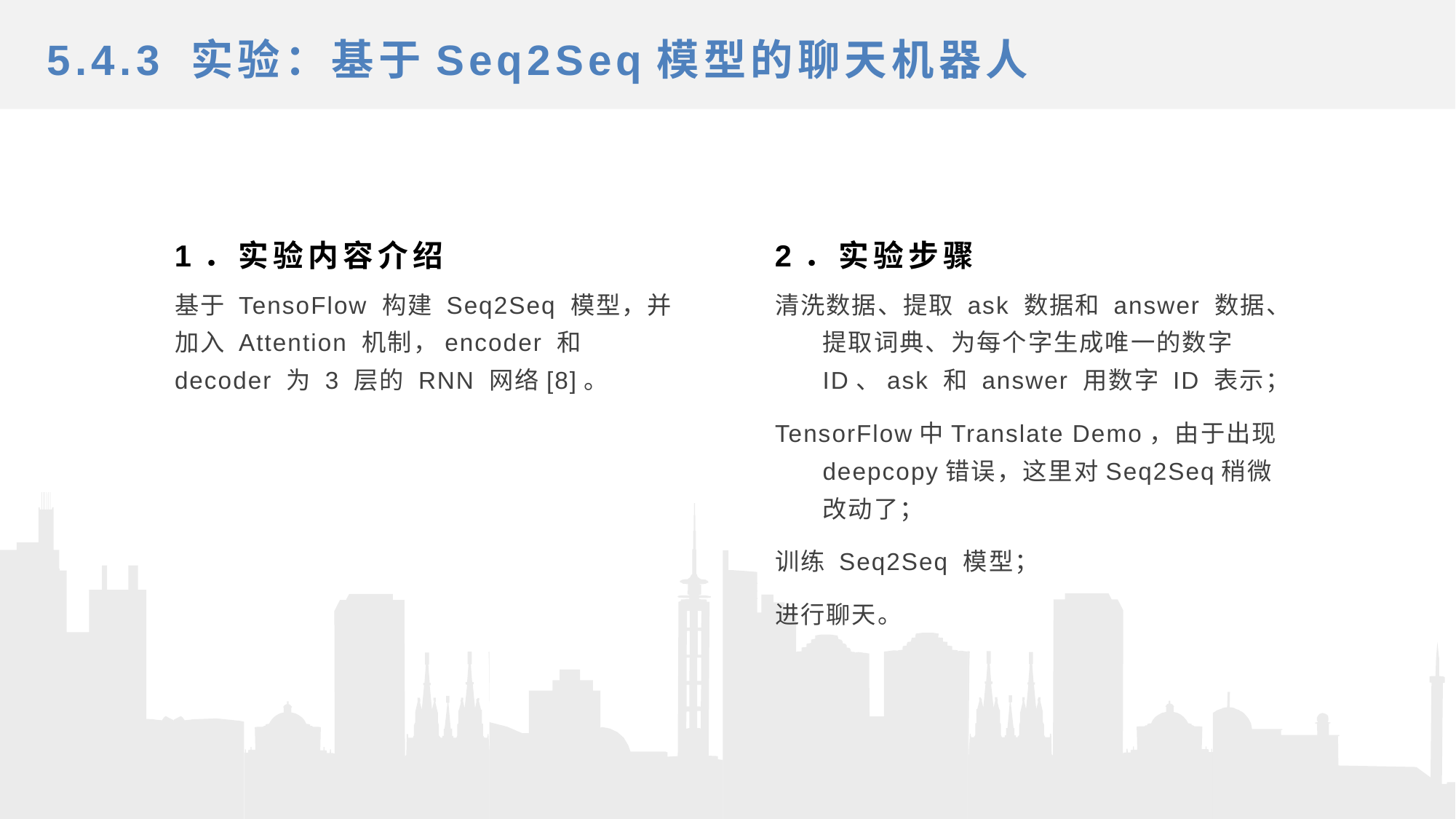

5.4.3 实验：基于Seq2Seq模型的聊天机器人
1．实验内容介绍
2．实验步骤
基于 TensoFlow 构建 Seq2Seq 模型，并加入 Attention 机制，encoder 和 decoder 为 3 层的 RNN 网络[8]。
清洗数据、提取 ask 数据和 answer 数据、提取词典、为每个字生成唯一的数字 ID、ask 和 answer 用数字 ID 表示；
TensorFlow中Translate Demo，由于出现deepcopy错误，这里对Seq2Seq稍微改动了；
训练 Seq2Seq 模型；
进行聊天。